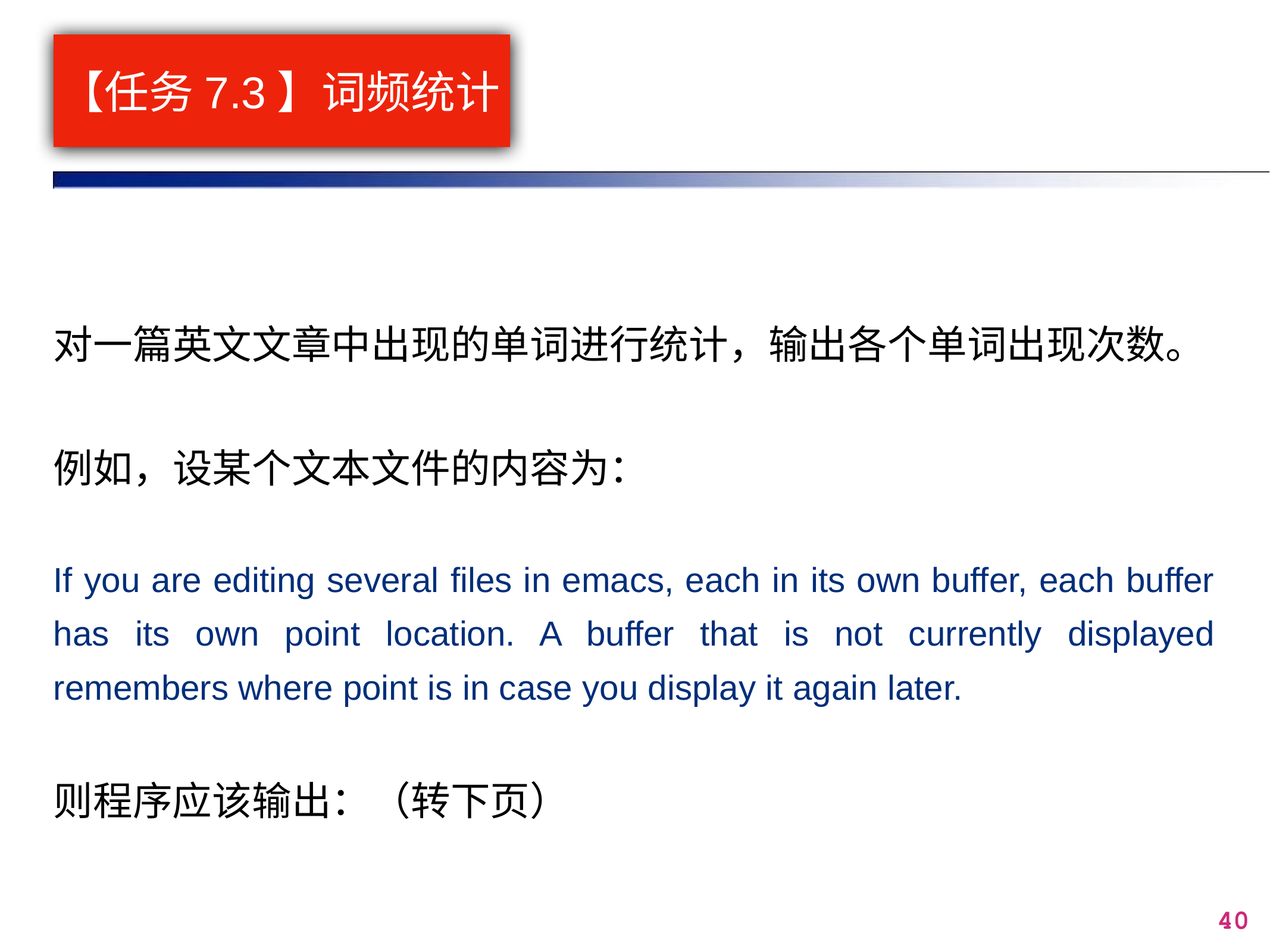

# 【任务7.3】词频统计
对一篇英文文章中出现的单词进行统计，输出各个单词出现次数。

例如，设某个文本文件的内容为：

If you are editing several files in emacs, each in its own buffer, each buffer has its own point location. A buffer that is not currently displayed remembers where point is in case you display it again later.

则程序应该输出：（转下页）
40